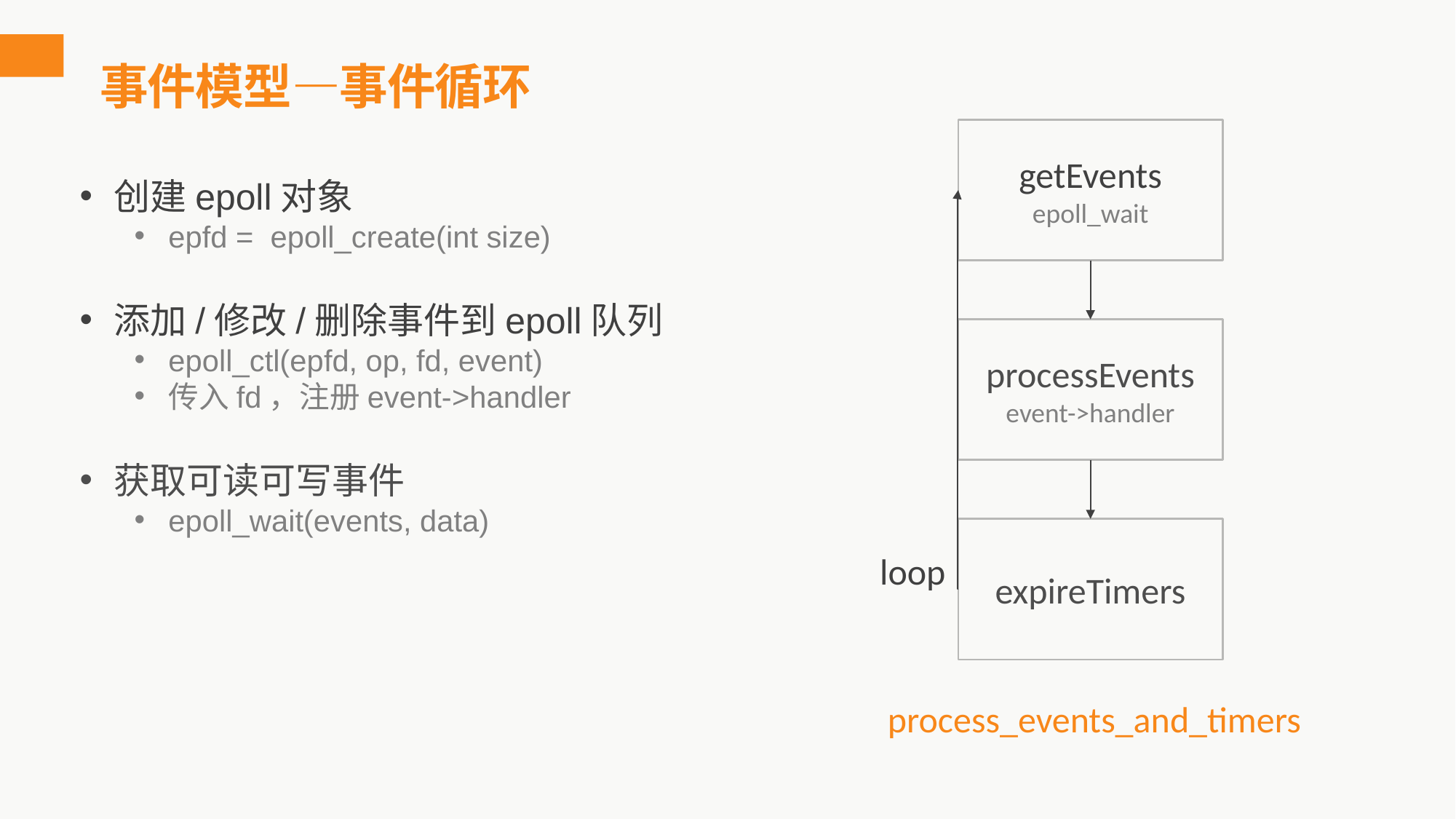

# 事件模型—事件循环
getEvents
epoll_wait
创建epoll对象
epfd =  epoll_create(int size)

添加/修改/删除事件到epoll队列
epoll_ctl(epfd, op, fd, event)
传入fd，注册event->handler

获取可读可写事件
epoll_wait(events, data)
processEvents
event->handler
expireTimers
loop
process_events_and_timers